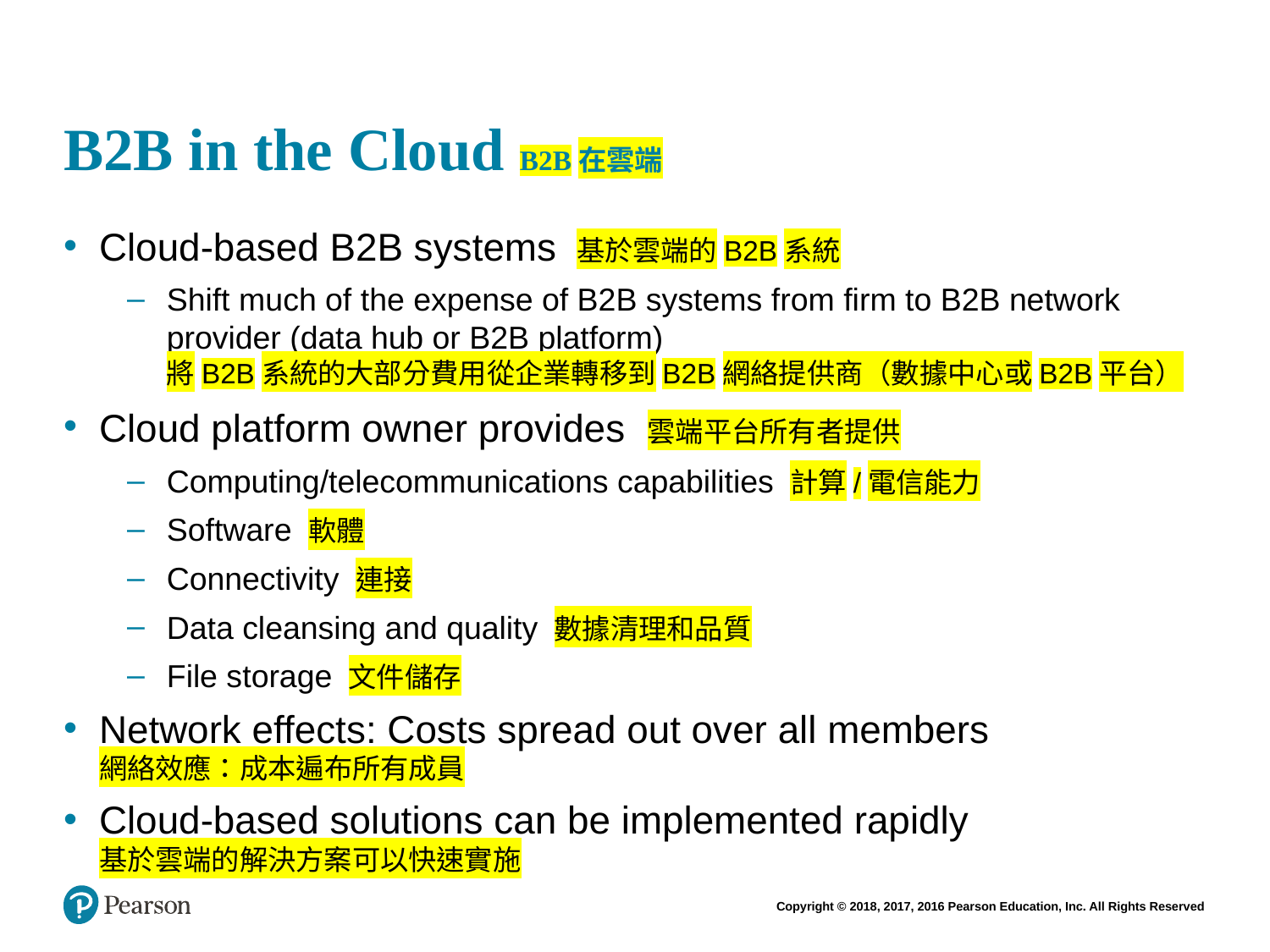

# B2B in the Cloud B2B在雲端
Cloud-based B2B systems 基於雲端的B2B系統
Shift much of the expense of B2B systems from firm to B2B network provider (data hub or B2B platform)
將B2B系統的大部分費用從企業轉移到B2B網絡提供商（數據中心或B2B平台）
Cloud platform owner provides 雲端平台所有者提供
Computing/telecommunications capabilities 計算/電信能力
Software 軟體
Connectivity 連接
Data cleansing and quality 數據清理和品質
File storage 文件儲存
Network effects: Costs spread out over all members
網絡效應：成本遍布所有成員
Cloud-based solutions can be implemented rapidly
基於雲端的解決方案可以快速實施